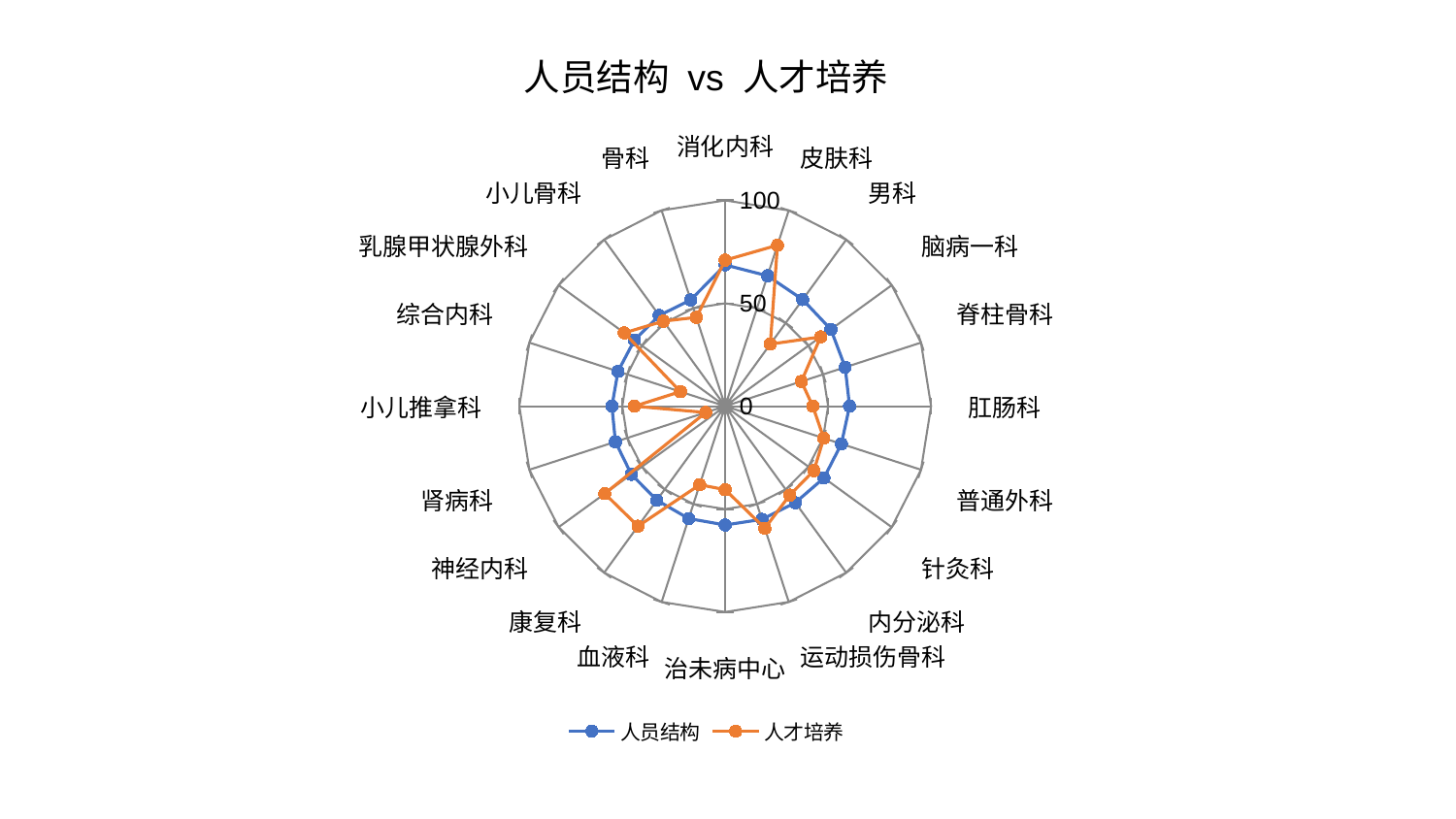

### Chart: 人员结构 vs 人才培养

| Category | 人员结构 | 人才培养 |
|---|---|---|
| 消化内科 | 68.63838259894084 | 70.94508317119376 |
| 皮肤科 | 66.62191769482877 | 82.2318101992766 |
| 男科 | 64.03922020430242 | 37.29351834586617 |
| 脑病一科 | 63.486666269036334 | 57.299552040179286 |
| 脊柱骨科 | 61.279858845294505 | 38.918369830253646 |
| 肛肠科 | 60.42041277939893 | 42.563121566340044 |
| 普通外科 | 59.35139221445046 | 50.3693522317138 |
| 针灸科 | 59.32175679087966 | 53.268966957779725 |
| 内分泌科 | 57.953922704323055 | 53.42054597707272 |
| 运动损伤骨科 | 57.81297047182589 | 62.39477709119007 |
| 治未病中心 | 57.738007280015765 | 40.57905691654216 |
| 血液科 | 57.41673928678072 | 40.13942748305356 |
| 康复科 | 56.49607606399567 | 72.07304616181051 |
| 神经内科 | 56.33852874551909 | 72.32369853112205 |
| 肾病科 | 56.07806069764227 | 9.942244772465935 |
| 小儿推拿科 | 55.03865921024104 | 44.07805191171454 |
| 综合内科 | 54.75611688059801 | 22.870592851077124 |
| 乳腺甲状腺外科 | 54.55712385580873 | 60.60975163883234 |
| 小儿骨科 | 54.50489351362681 | 51.0730747977345 |
| 骨科 | 54.2819169228783 | 45.38426912019627 |
30